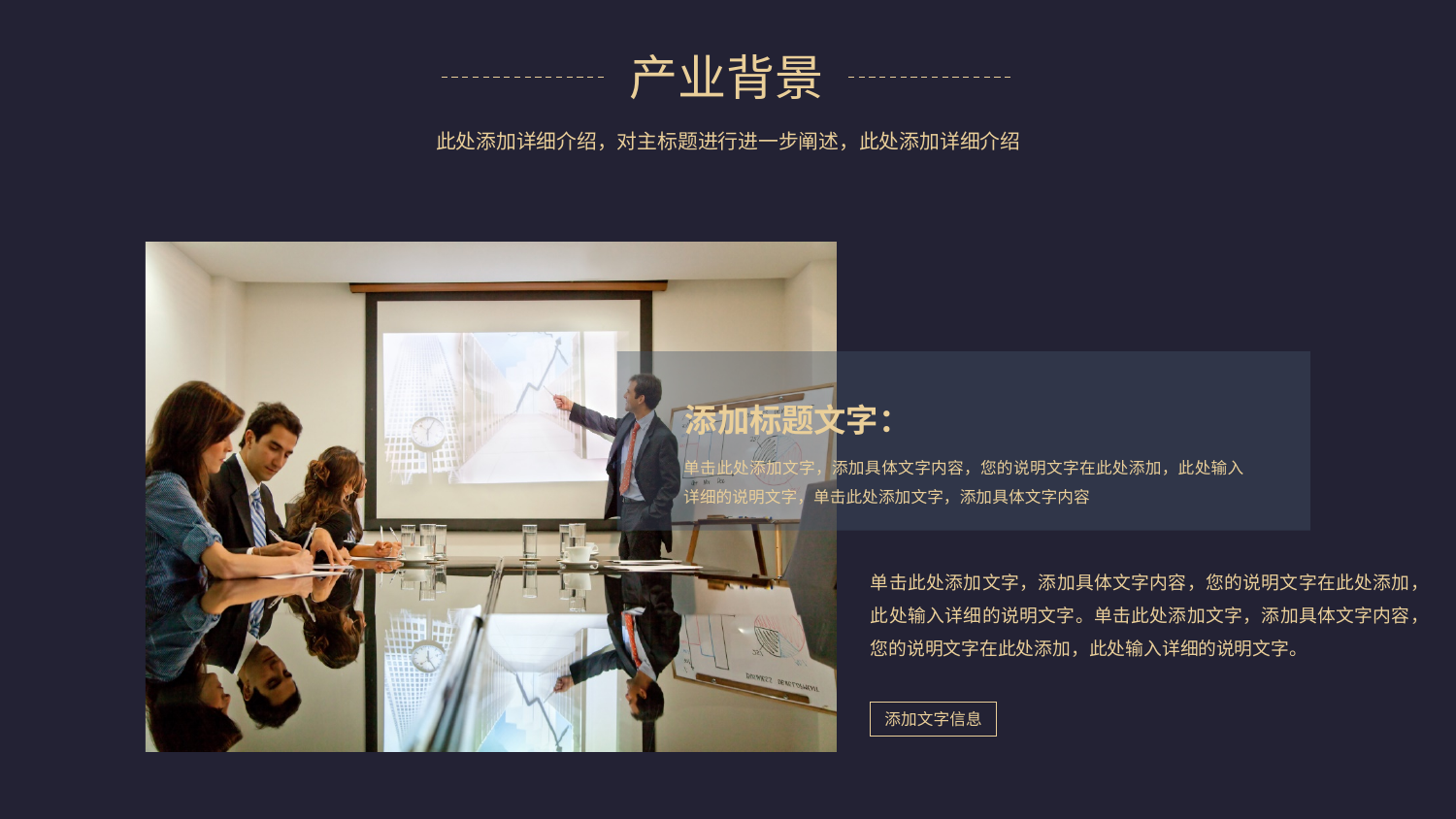

产业背景
此处添加详细介绍，对主标题进行进一步阐述，此处添加详细介绍

添加标题文字：
单击此处添加文字，添加具体文字内容，您的说明文字在此处添加，此处输入详细的说明文字，单击此处添加文字，添加具体文字内容
单击此处添加文字，添加具体文字内容，您的说明文字在此处添加，此处输入详细的说明文字。单击此处添加文字，添加具体文字内容，您的说明文字在此处添加，此处输入详细的说明文字。
添加文字信息